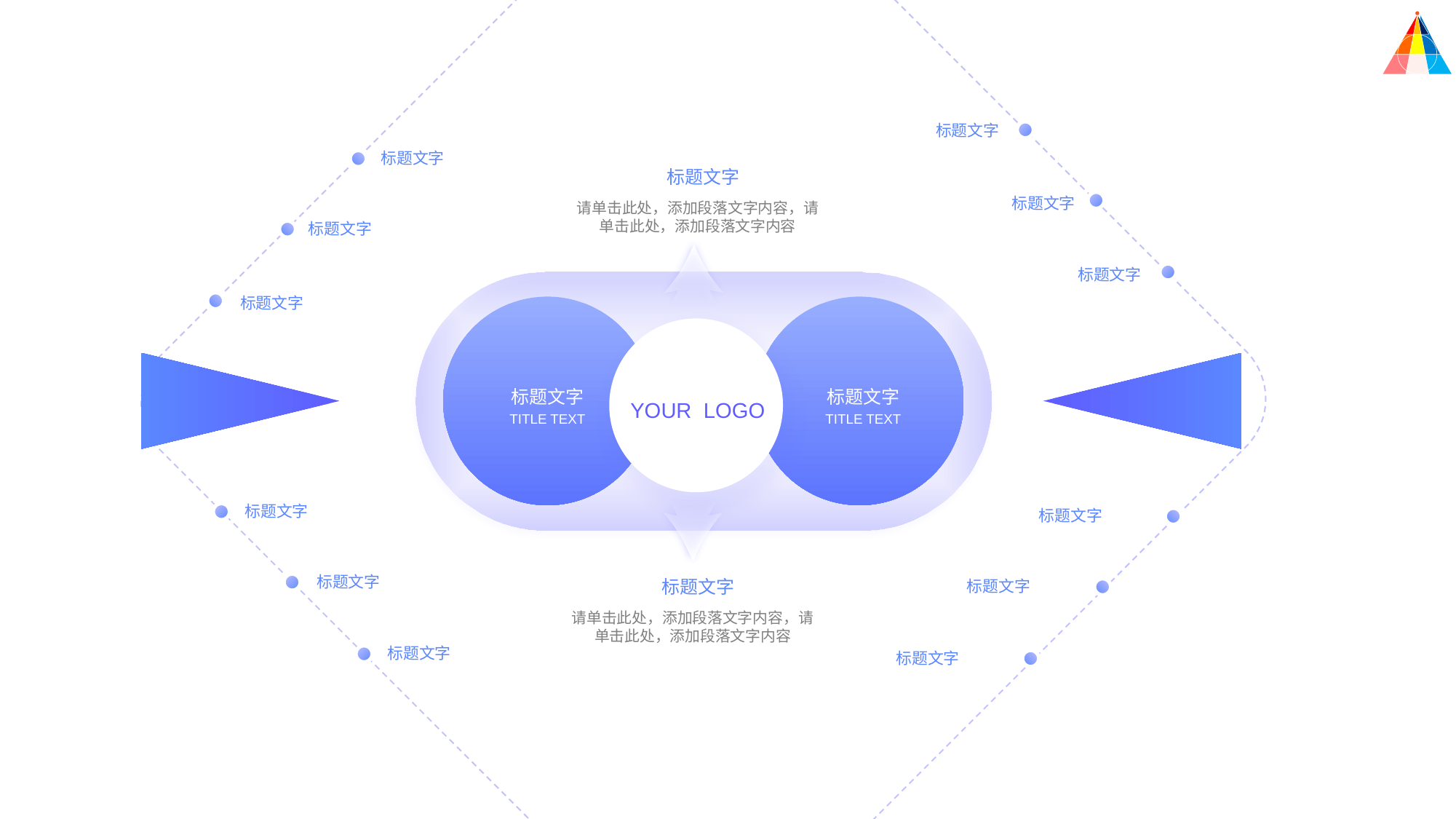

标题文字

标题文字
标题文字
标题文字

标题文字
标题文字
标题文字
请单击此处，添加段落文字内容，请单击此处，添加段落文字内容

标题文字
TITLE TEXT

标题文字
TITLE TEXT

YOUR  LOGO
标题文字

标题文字
标题文字

标题文字

标题文字
标题文字
标题文字
请单击此处，添加段落文字内容，请单击此处，添加段落文字内容